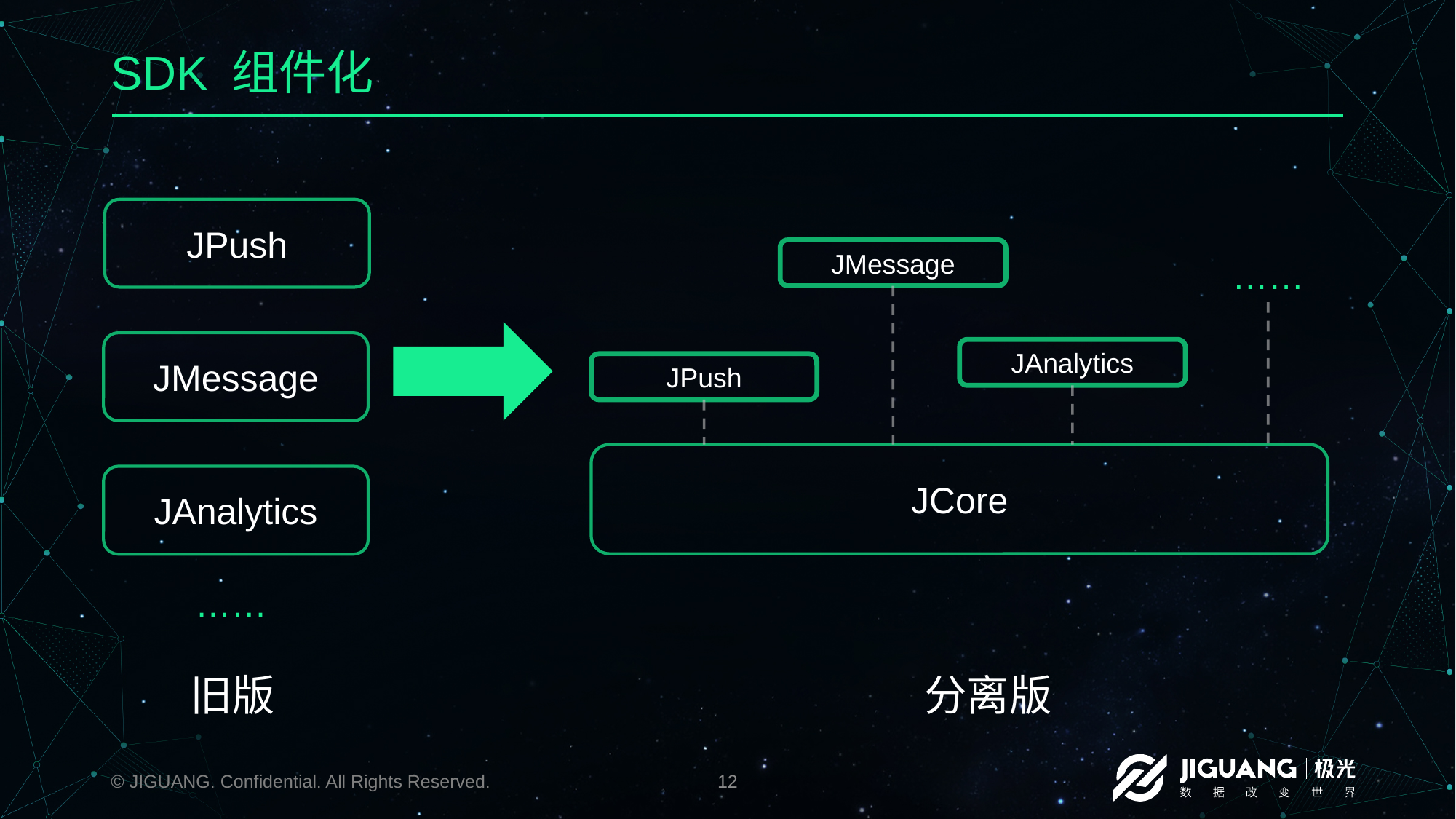

# SDK 组件化
JPush
JMessage
……

JMessage
JAnalytics
JPush
JCore
JAnalytics
……
旧版
分离版
© JIGUANG. Confidential. All Rights Reserved.
12